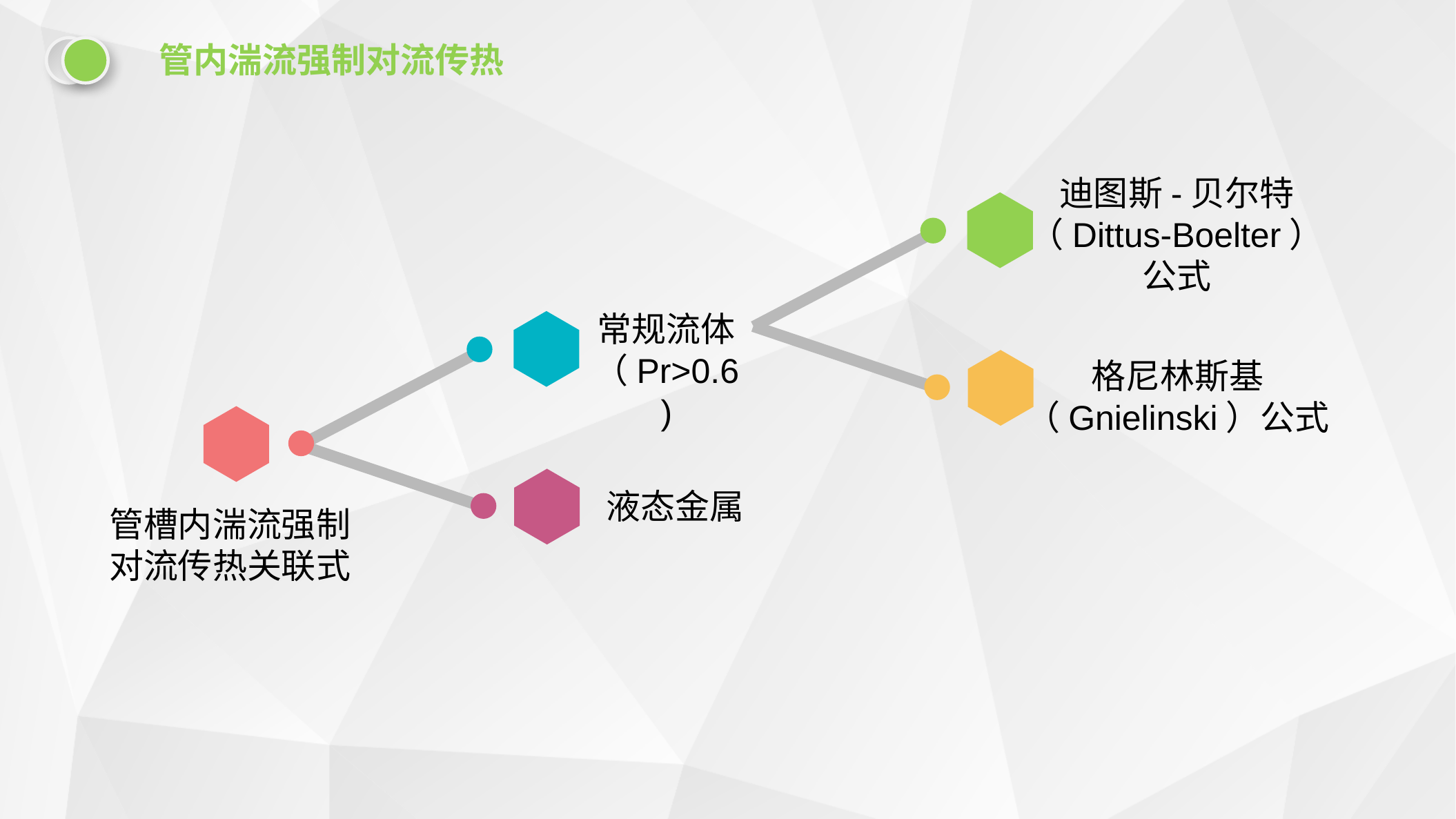

管内湍流强制对流传热

迪图斯-贝尔特（Dittus-Boelter）公式

常规流体
（Pr>0.6)

格尼林斯基（Gnielinski）公式

液态金属

管槽内湍流强制对流传热关联式